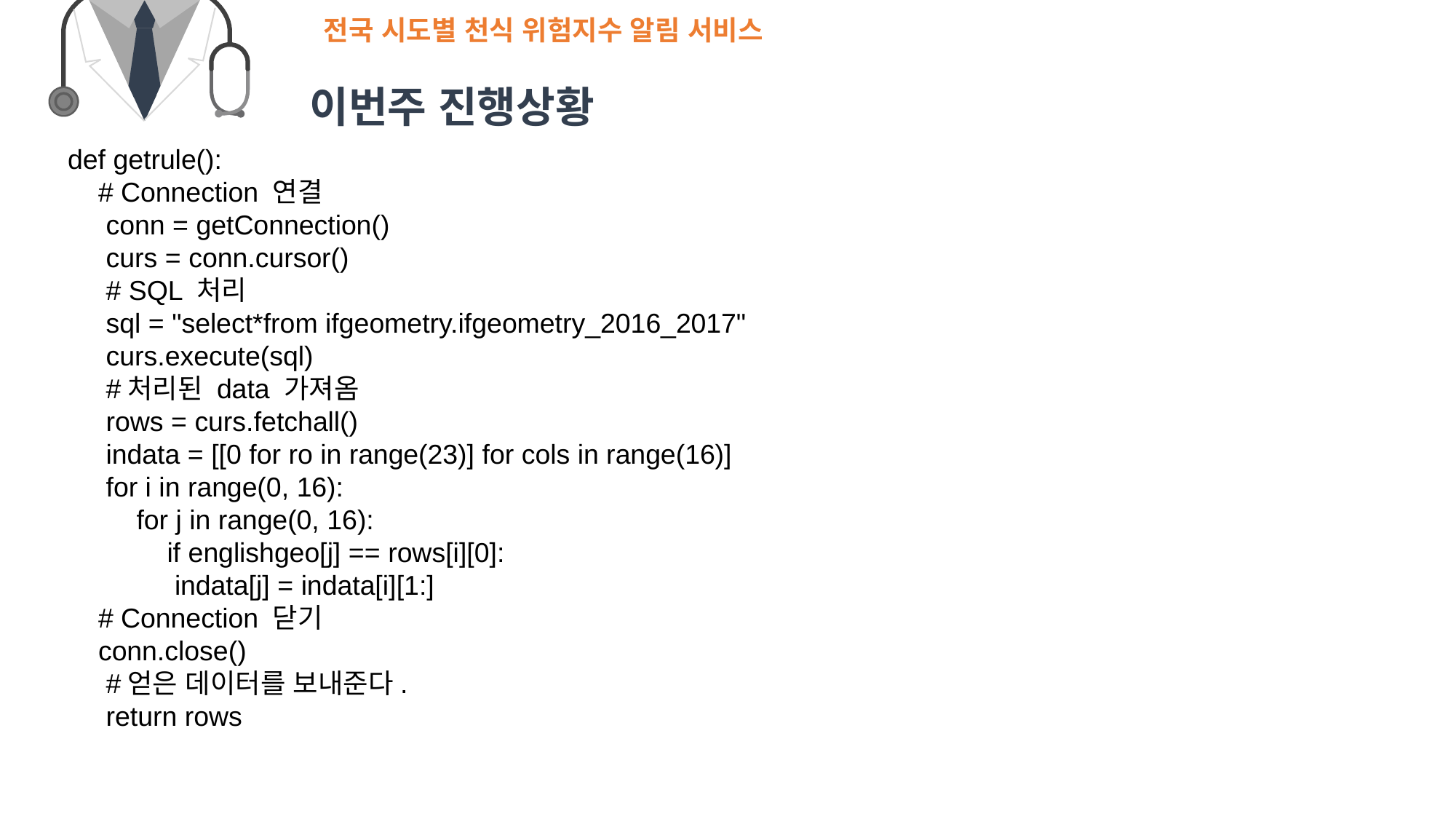

전국 시도별 천식 위험지수 알림 서비스
 이번주 진행상황
def getrule():
    # Connection 연결
     conn = getConnection()
     curs = conn.cursor()
     # SQL 처리
     sql = "select*from ifgeometry.ifgeometry_2016_2017"
     curs.execute(sql)
     #처리된 data 가져옴
     rows = curs.fetchall()
     indata = [[0 for ro in range(23)] for cols in range(16)]
     for i in range(0, 16):
         for j in range(0, 16):
             if englishgeo[j] == rows[i][0]:
              indata[j] = indata[i][1:]
    # Connection 닫기
    conn.close()
     #얻은 데이터를 보내준다.
     return rows